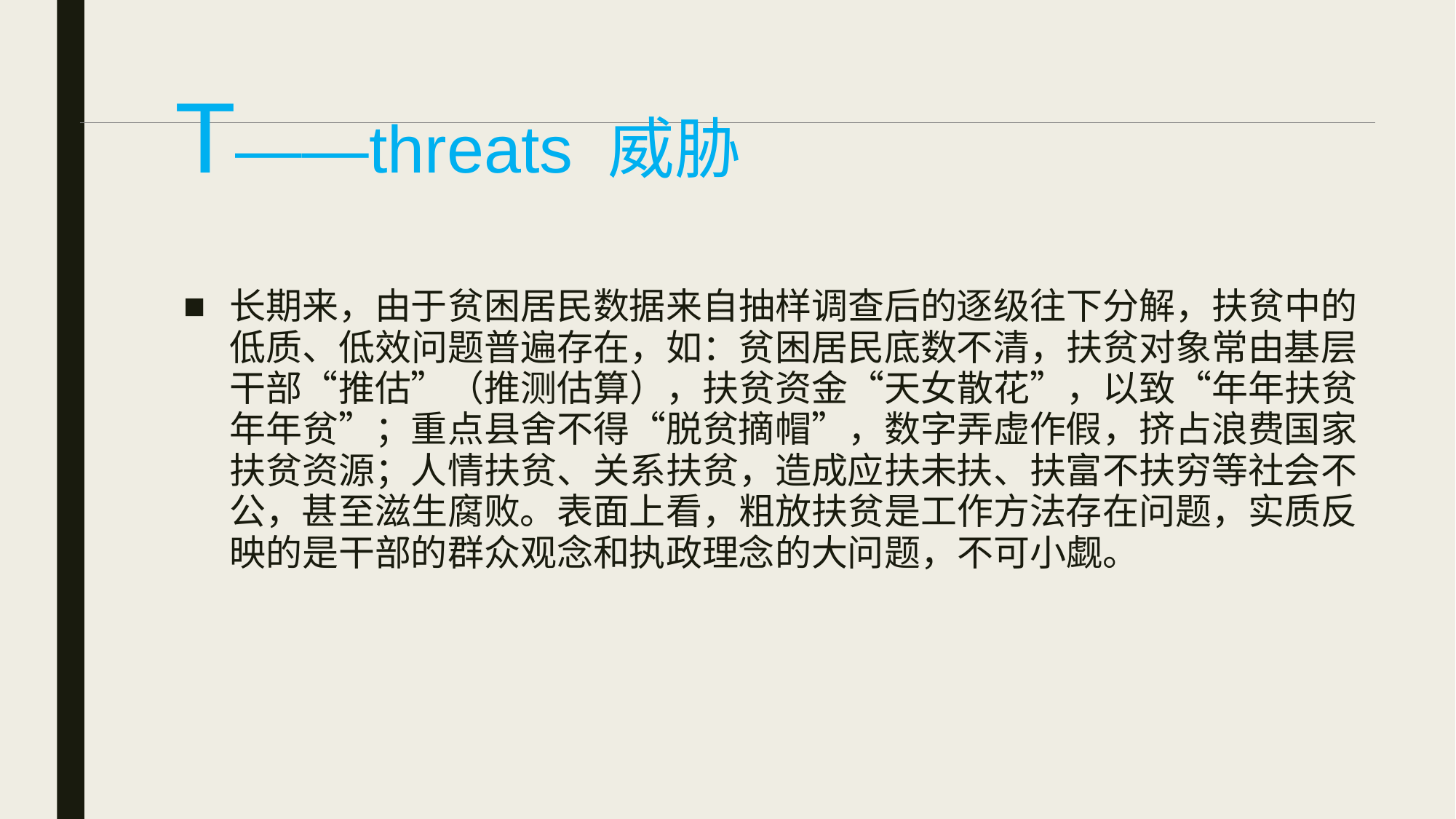

# T——threats 威胁
长期来，由于贫困居民数据来自抽样调查后的逐级往下分解，扶贫中的低质、低效问题普遍存在，如：贫困居民底数不清，扶贫对象常由基层干部“推估”（推测估算），扶贫资金“天女散花”，以致“年年扶贫年年贫”；重点县舍不得“脱贫摘帽”，数字弄虚作假，挤占浪费国家扶贫资源；人情扶贫、关系扶贫，造成应扶未扶、扶富不扶穷等社会不公，甚至滋生腐败。表面上看，粗放扶贫是工作方法存在问题，实质反映的是干部的群众观念和执政理念的大问题，不可小觑。